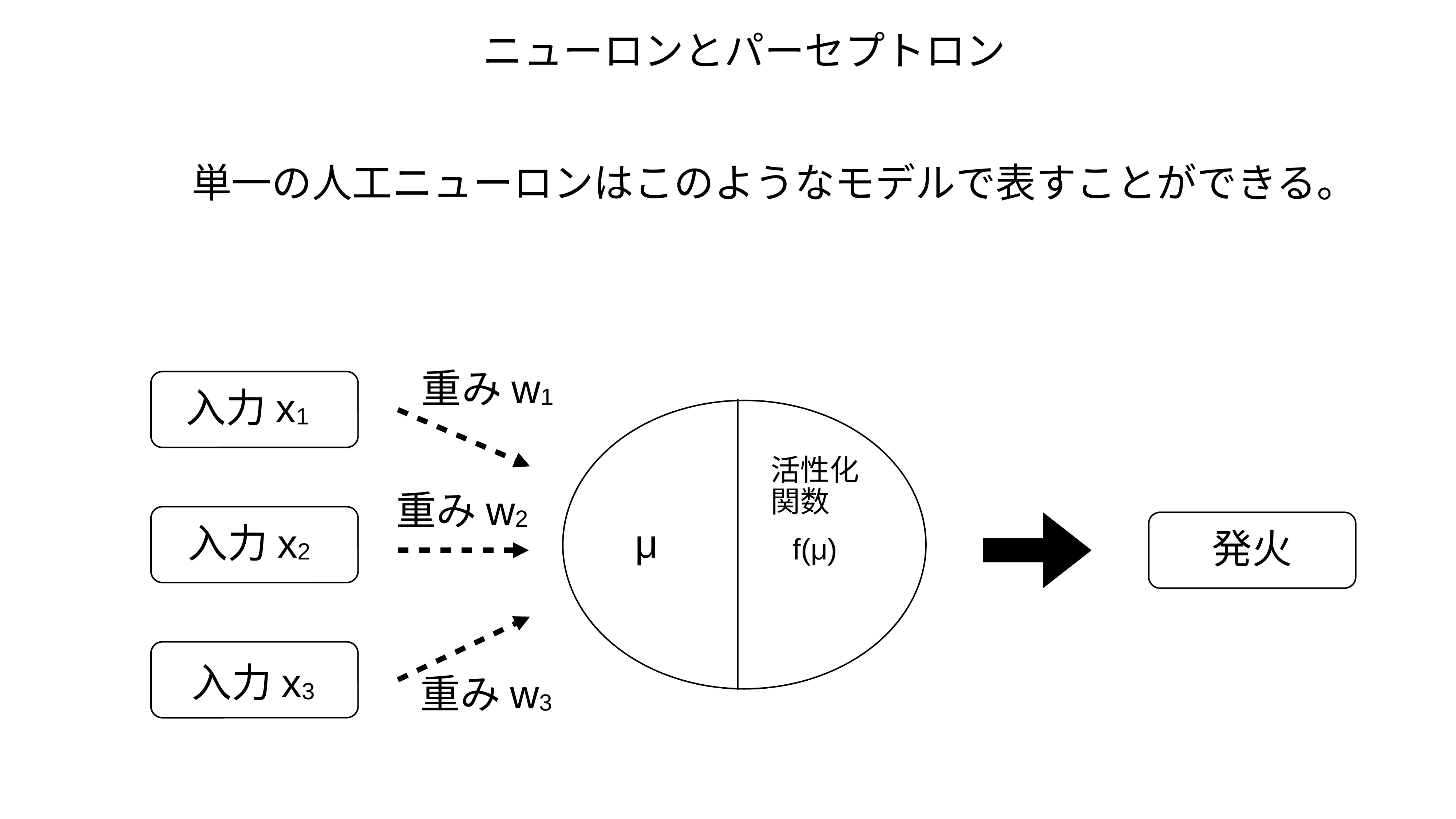

ニューロンとパーセプトロン
単一の人工ニューロンはこのようなモデルで表すことができる。
重みw1

入力x1

活性化
関数
重みw2

入力x2

μ
発火
f(μ)

入力x3
重みw3